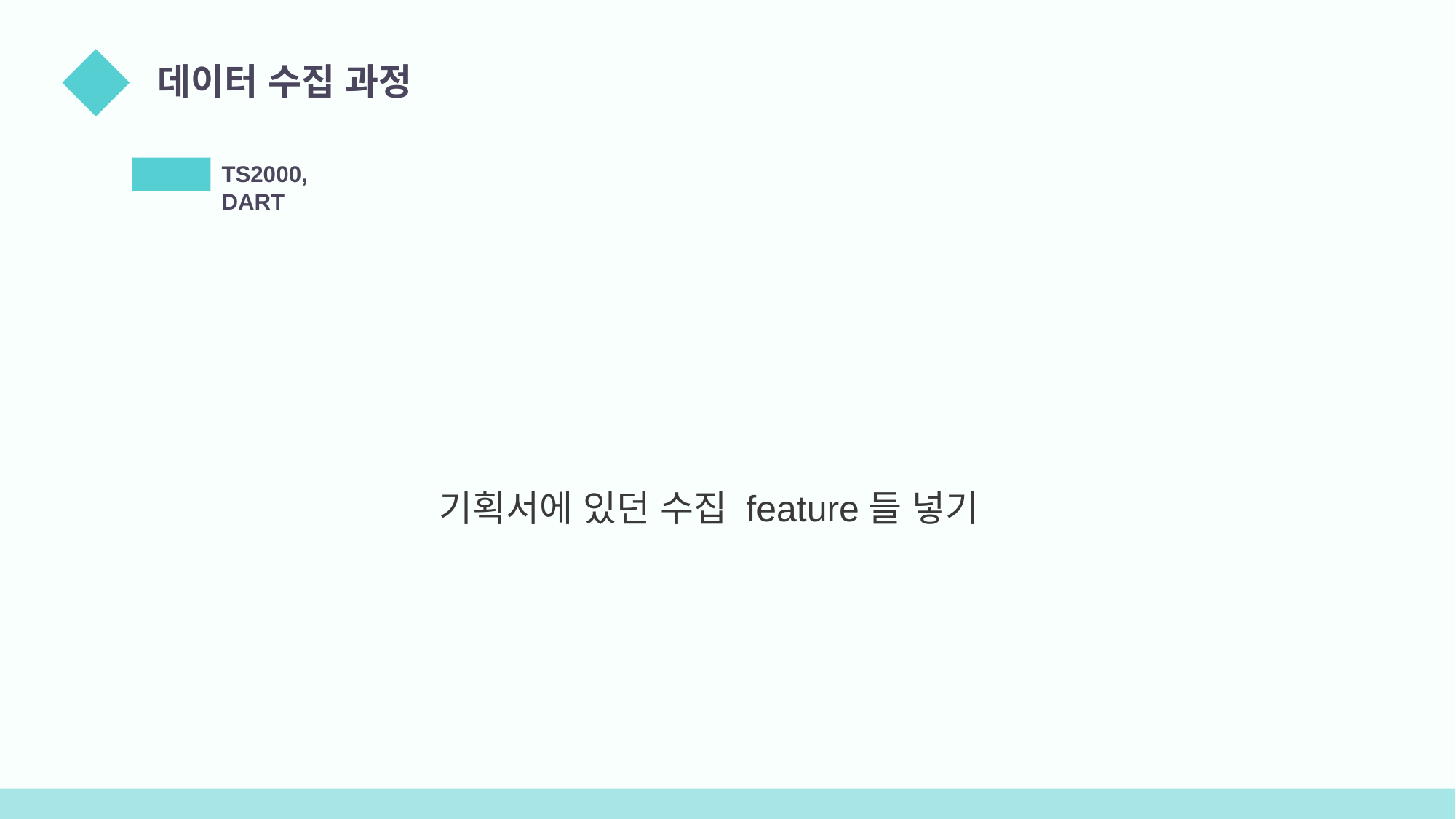

데이터 수집 과정
02
TS2000, DART
출처
기획서에 있던 수집 feature들 넣기